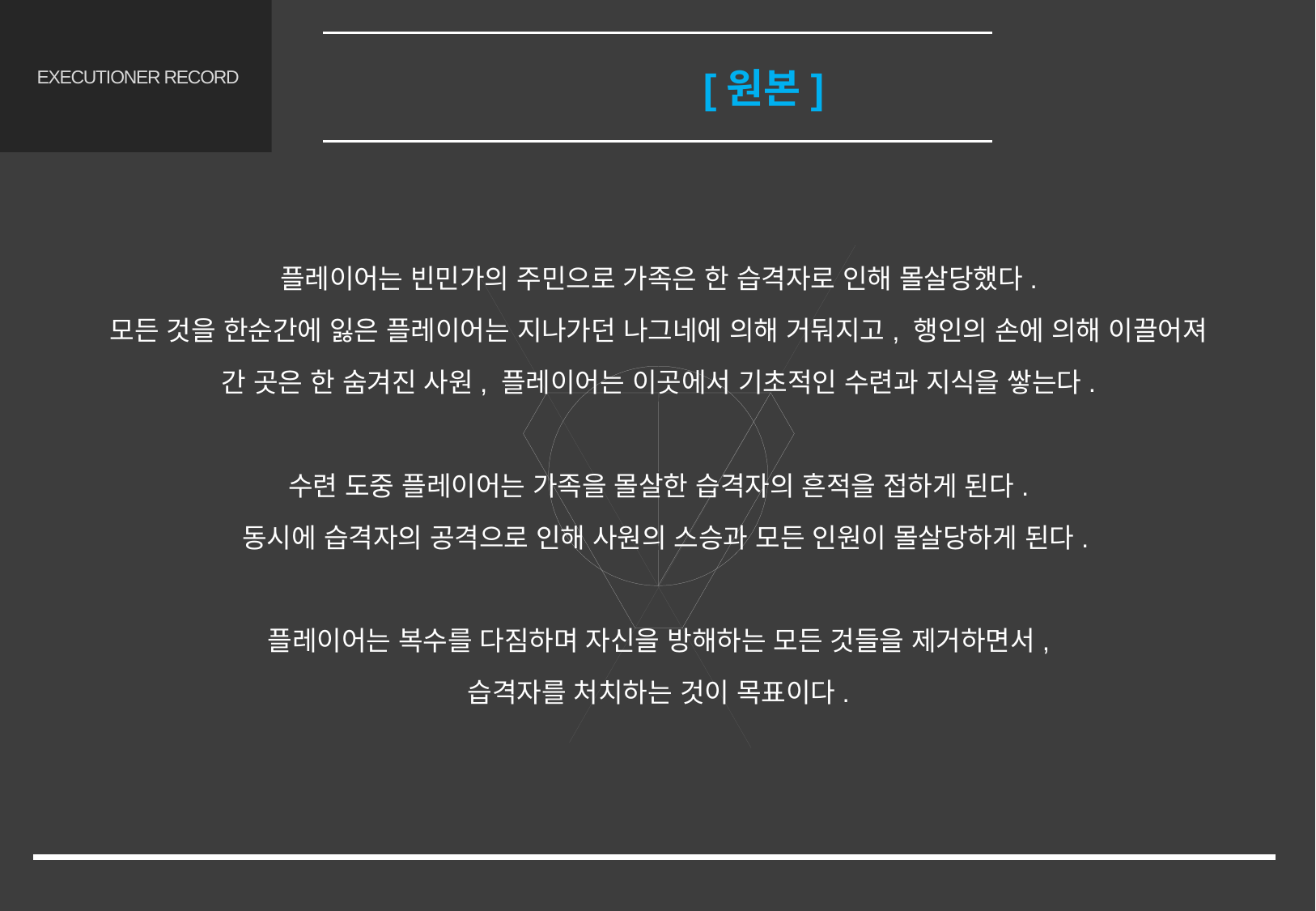

게임 요약
2.2 스토리 [원본]
# EXECUTIONER RECORD
플레이어는 빈민가의 주민으로 가족은 한 습격자로 인해 몰살당했다.
모든 것을 한순간에 잃은 플레이어는 지나가던 나그네에 의해 거둬지고, 행인의 손에 의해 이끌어져 간 곳은 한 숨겨진 사원, 플레이어는 이곳에서 기초적인 수련과 지식을 쌓는다.

수련 도중 플레이어는 가족을 몰살한 습격자의 흔적을 접하게 된다.
 동시에 습격자의 공격으로 인해 사원의 스승과 모든 인원이 몰살당하게 된다.

플레이어는 복수를 다짐하며 자신을 방해하는 모든 것들을 제거하면서,
습격자를 처치하는 것이 목표이다.

8/65